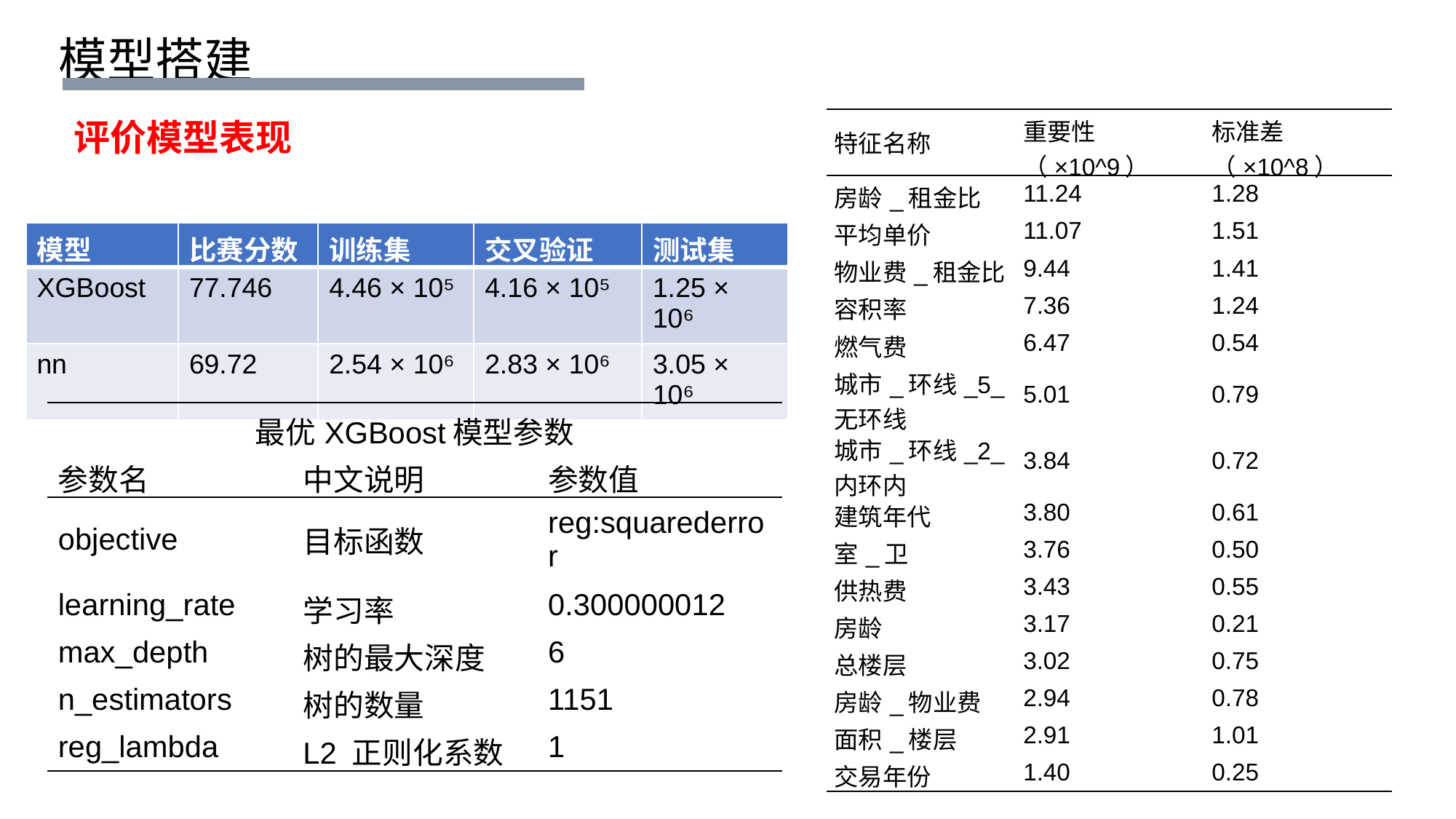

模型搭建
评价模型表现
| 特征名称 | 重要性（×10^9） | 标准差（×10^8） |
| --- | --- | --- |
| 房龄\_租金比 | 11.24 | 1.28 |
| 平均单价 | 11.07 | 1.51 |
| 物业费\_租金比 | 9.44 | 1.41 |
| 容积率 | 7.36 | 1.24 |
| 燃气费 | 6.47 | 0.54 |
| 城市\_环线\_5\_无环线 | 5.01 | 0.79 |
| 城市\_环线\_2\_内环内 | 3.84 | 0.72 |
| 建筑年代 | 3.80 | 0.61 |
| 室\_卫 | 3.76 | 0.50 |
| 供热费 | 3.43 | 0.55 |
| 房龄 | 3.17 | 0.21 |
| 总楼层 | 3.02 | 0.75 |
| 房龄\_物业费 | 2.94 | 0.78 |
| 面积\_楼层 | 2.91 | 1.01 |
| 交易年份 | 1.40 | 0.25 |
| 模型 | 比赛分数 | 训练集 | 交叉验证 | 测试集 |
| --- | --- | --- | --- | --- |
| XGBoost | 77.746 | 4.46 × 10⁵ | 4.16 × 10⁵ | 1.25 × 10⁶ |
| nn | 69.72 | 2.54 × 10⁶ | 2.83 × 10⁶ | 3.05 × 10⁶ |
| 最优XGBoost模型参数 |  |  |
| --- | --- | --- |
| 参数名 | 中文说明 | 参数值 |
| objective | 目标函数 | reg:squarederror |
| learning\_rate | 学习率 | 0.300000012 |
| max\_depth | 树的最大深度 | 6 |
| n\_estimators | 树的数量 | 1151 |
| reg\_lambda | L2 正则化系数 | 1 |